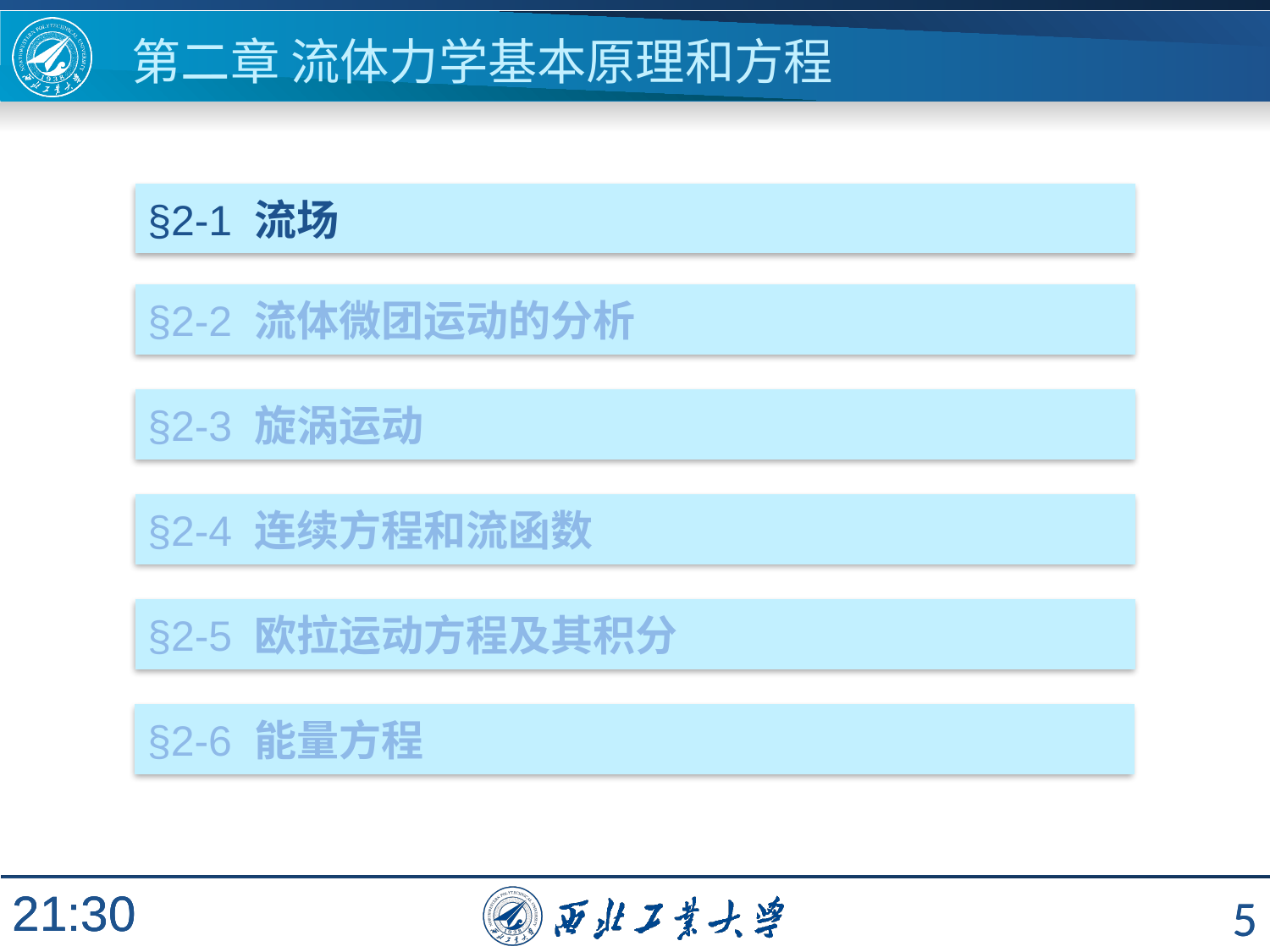

# 第二章 流体力学基本原理和方程
§2-1 流场
§2-2 流体微团运动的分析
§2-3 旋涡运动
§2-4 连续方程和流函数
§2-5 欧拉运动方程及其积分
§2-6 能量方程
5
5